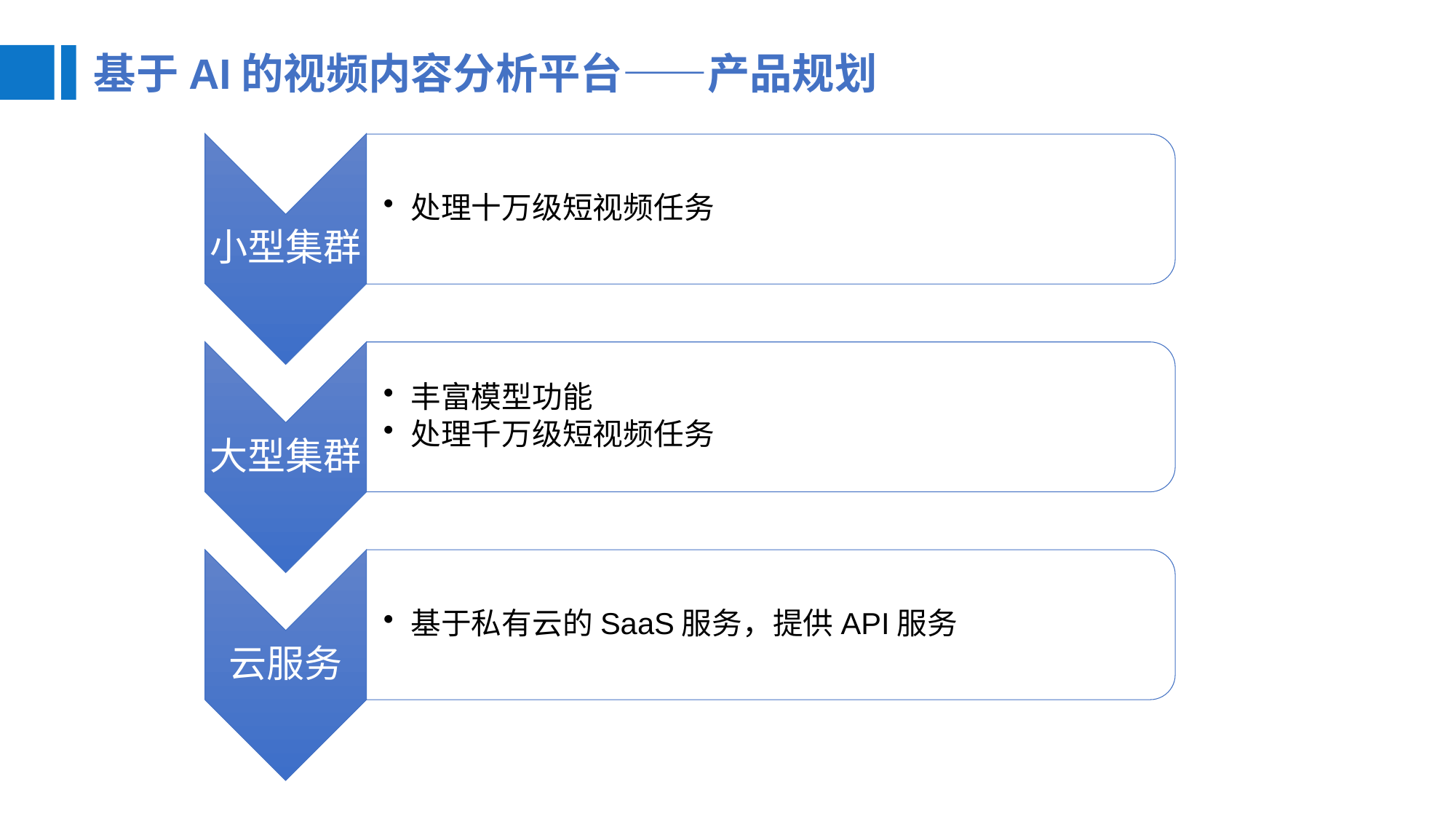

基于AI的视频内容分析平台——产品规划

小型集群
处理十万级短视频任务
大型集群
丰富模型功能
处理千万级短视频任务
云服务
基于私有云的SaaS服务，提供API服务